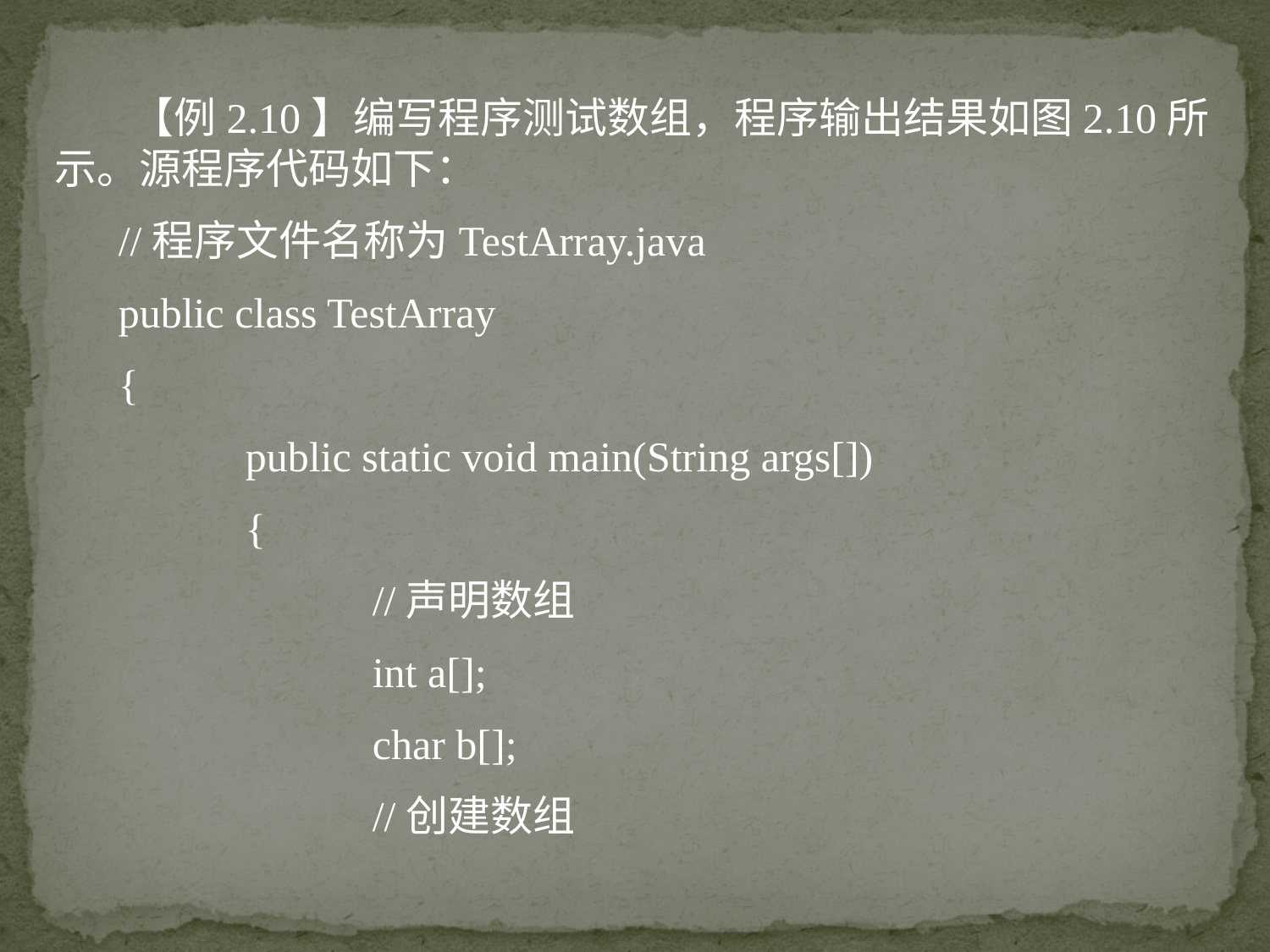

【例2.10】编写程序测试数组，程序输出结果如图2.10所示。源程序代码如下：
//程序文件名称为TestArray.java
public class TestArray
{
	public static void main(String args[])
	{
		//声明数组
		int a[];
		char b[];
		//创建数组